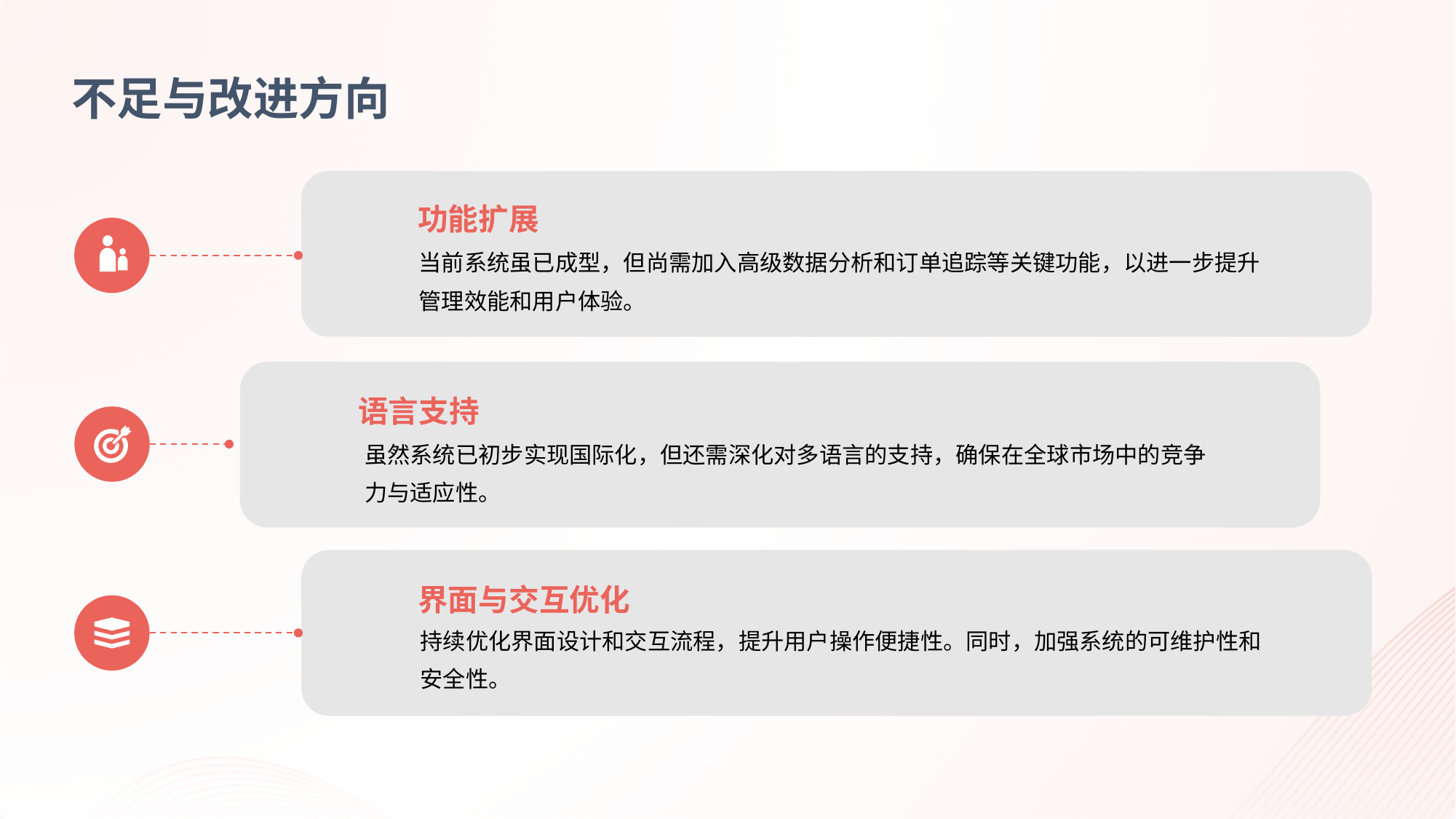

不足与改进方向

功能扩展

当前系统虽已成型，但尚需加入高级数据分析和订单追踪等关键功能，以进一步提升管理效能和用户体验。

语言支持

虽然系统已初步实现国际化，但还需深化对多语言的支持，确保在全球市场中的竞争力与适应性。

界面与交互优化

持续优化界面设计和交互流程，提升用户操作便捷性。同时，加强系统的可维护性和安全性。